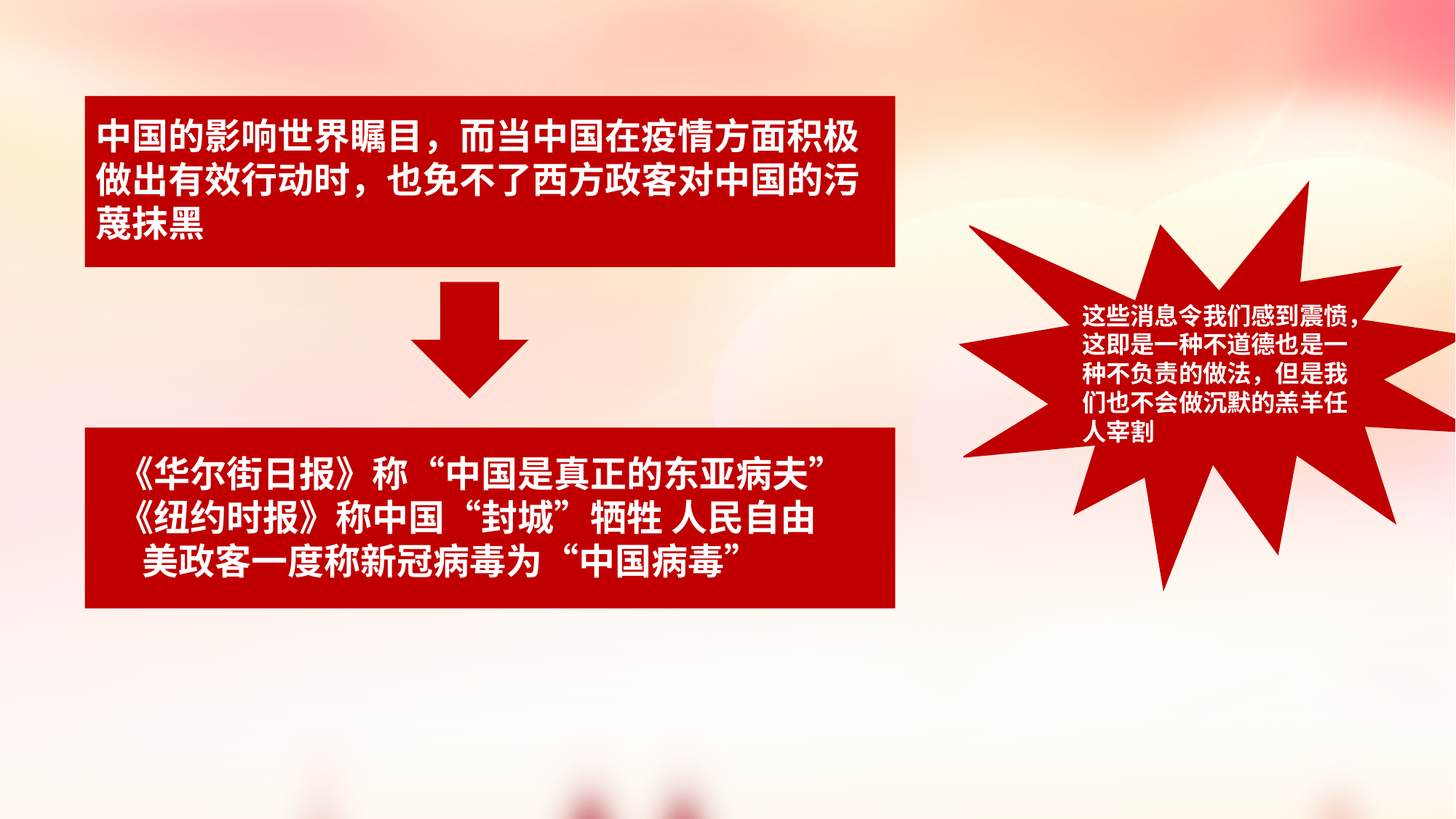

中国的影响世界瞩目，而当中国在疫情方面积极做出有效行动时，也免不了西方政客对中国的污蔑抹黑
这些消息令我们感到震愤，这即是一种不道德也是一种不负责的做法，但是我们也不会做沉默的羔羊任人宰割

《华尔街日报》称“中国是真正的东亚病夫”
《纽约时报》称中国“封城”牺牲 人民自由
  美政客一度称新冠病毒为“中国病毒”